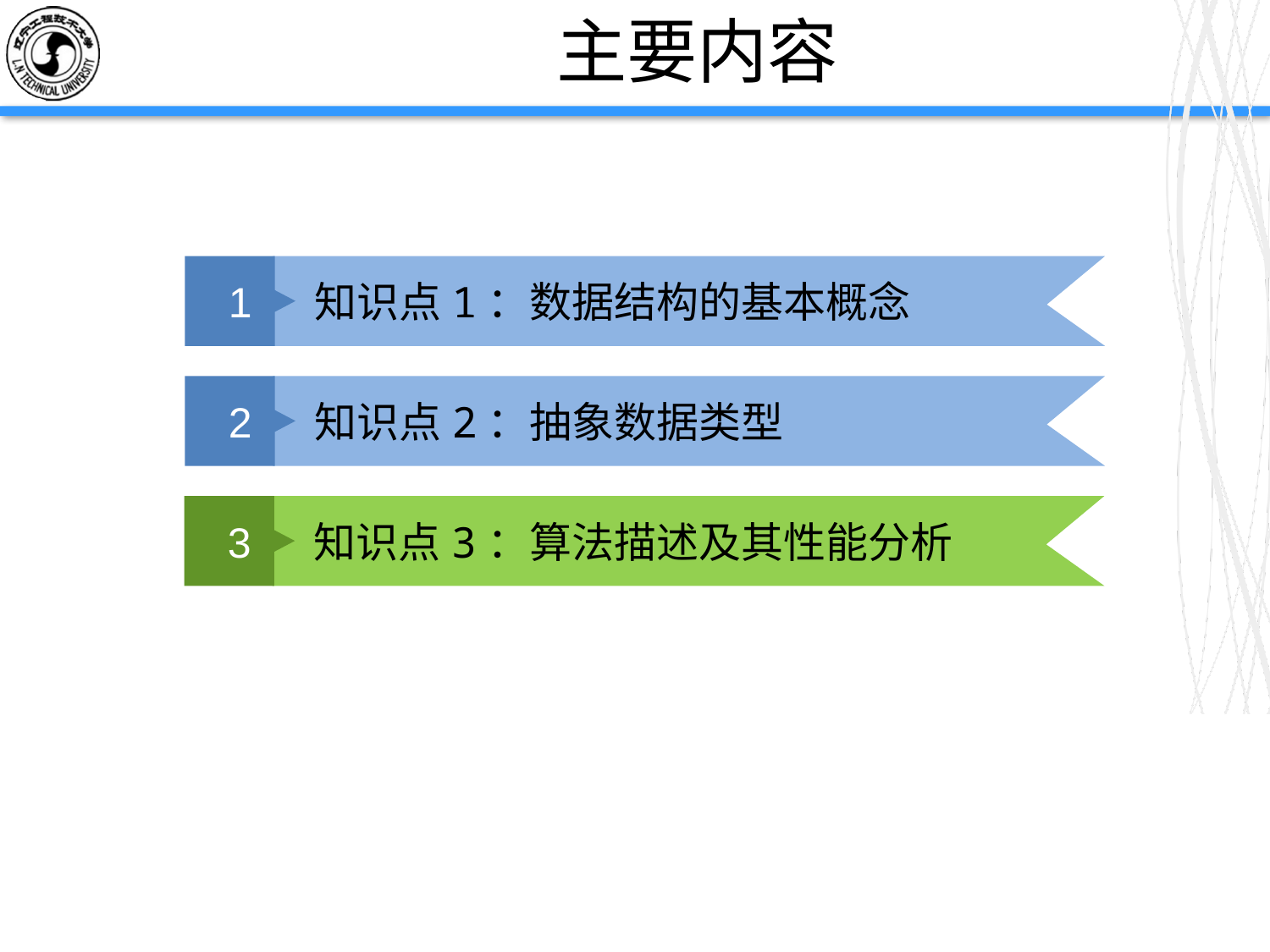

# 主要内容
1
  知识点1：数据结构的基本概念
2
  知识点2：抽象数据类型
3
  知识点3：算法描述及其性能分析